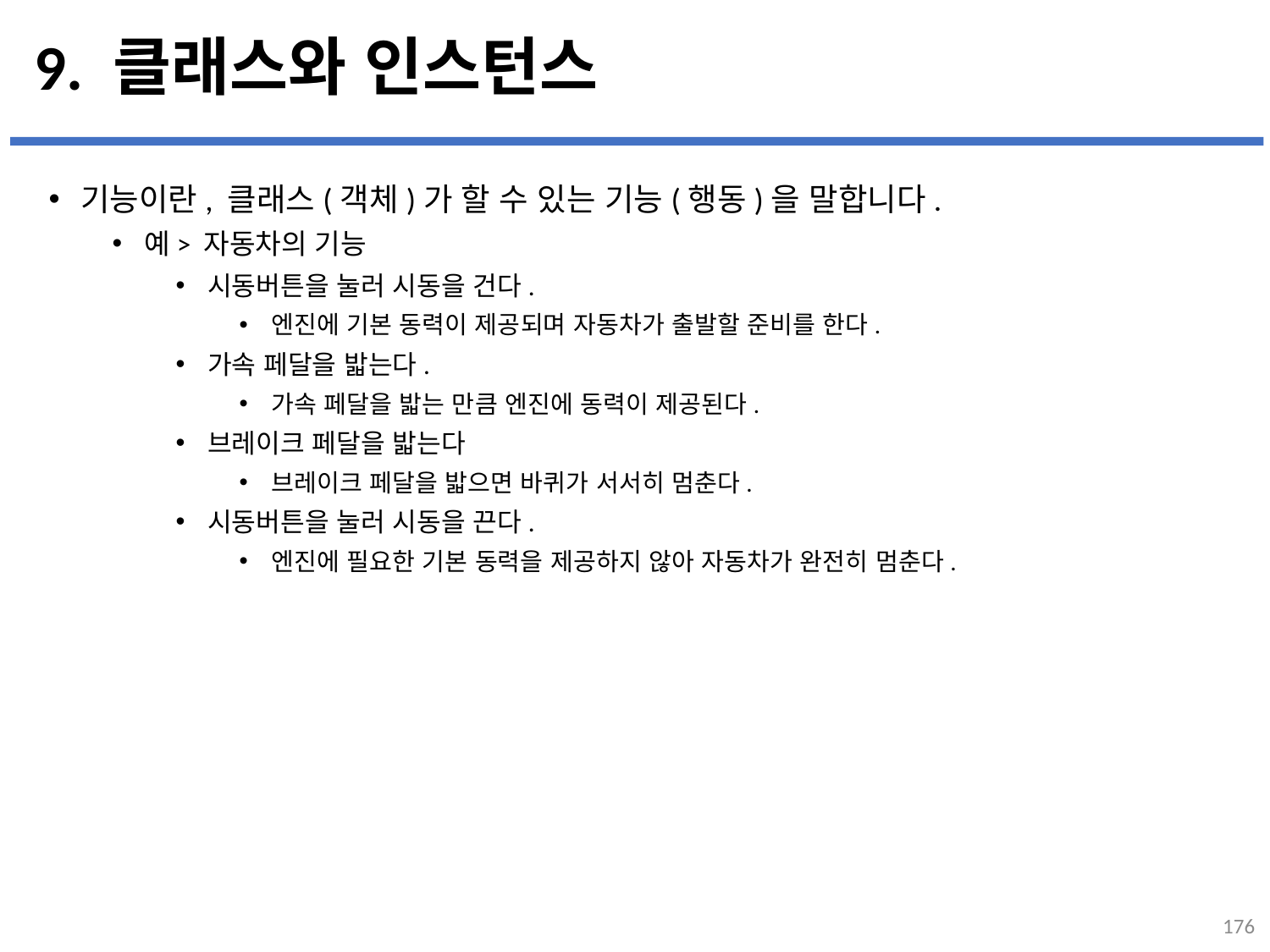

# 9. 클래스와 인스턴스
기능이란, 클래스(객체)가 할 수 있는 기능(행동)을 말합니다.
예> 자동차의 기능
시동버튼을 눌러 시동을 건다.
엔진에 기본 동력이 제공되며 자동차가 출발할 준비를 한다.
가속 페달을 밟는다.
가속 페달을 밟는 만큼 엔진에 동력이 제공된다.
브레이크 페달을 밟는다
브레이크 페달을 밟으면 바퀴가 서서히 멈춘다.
시동버튼을 눌러 시동을 끈다.
엔진에 필요한 기본 동력을 제공하지 않아 자동차가 완전히 멈춘다.
...

설명
176